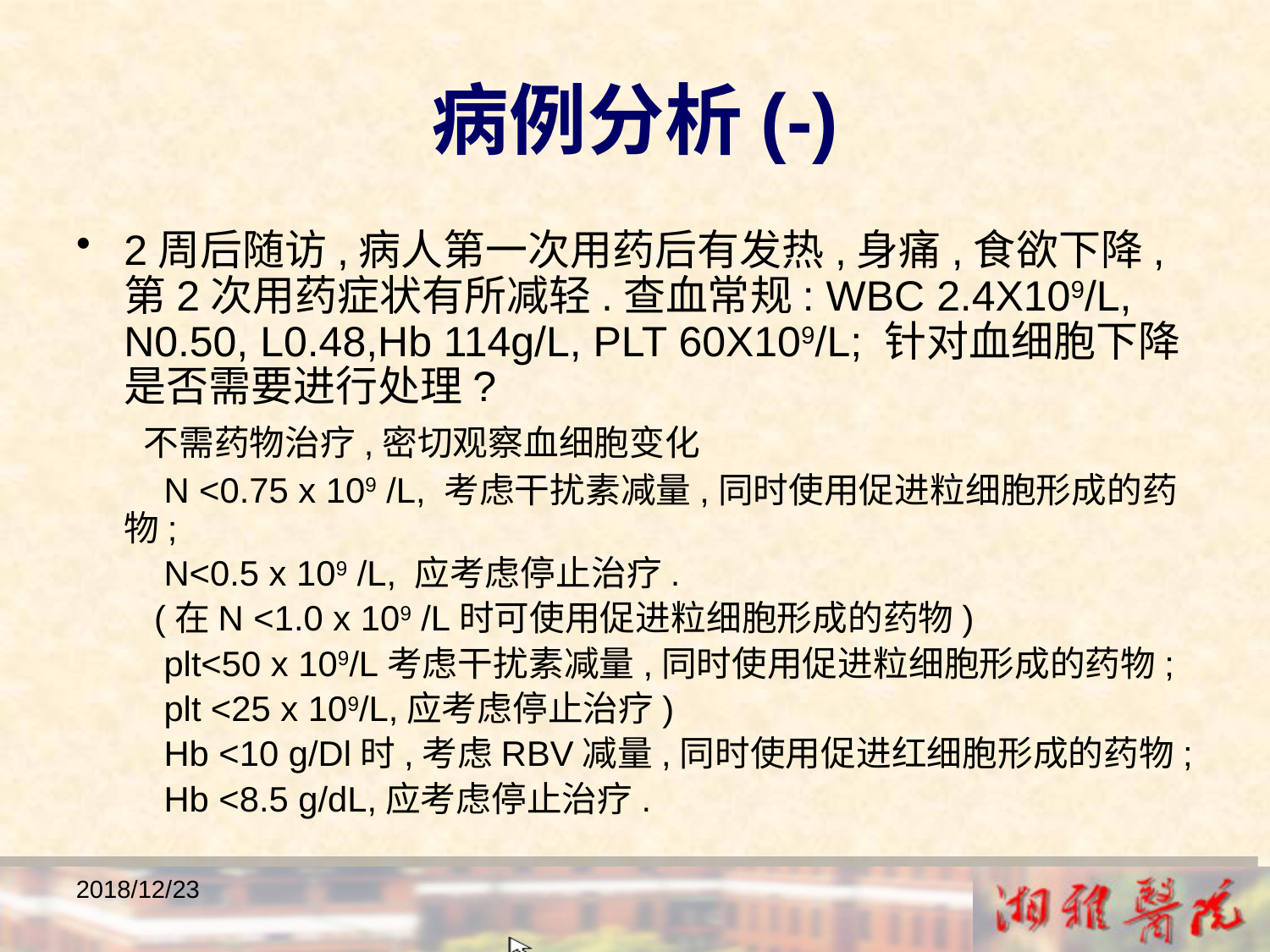

病例分析(-)
2周后随访,病人第一次用药后有发热,身痛,食欲下降, 第2次用药症状有所减轻.查血常规: WBC 2.4X109/L, N0.50, L0.48,Hb 114g/L, PLT 60X109/L; 针对血细胞下降是否需要进行处理?
      不需药物治疗,密切观察血细胞变化
         N <0.75 x 109 /L, 考虑干扰素减量,同时使用促进粒细胞形成的药物;
         N<0.5 x 109 /L, 应考虑停止治疗.
        (在N <1.0 x 109 /L时可使用促进粒细胞形成的药物)
         plt<50 x 109/L考虑干扰素减量,同时使用促进粒细胞形成的药物;
         plt <25 x 109/L,应考虑停止治疗)
         Hb <10 g/Dl时,考虑RBV减量,同时使用促进红细胞形成的药物;
         Hb <8.5 g/dL,应考虑停止治疗.
2018/12/23